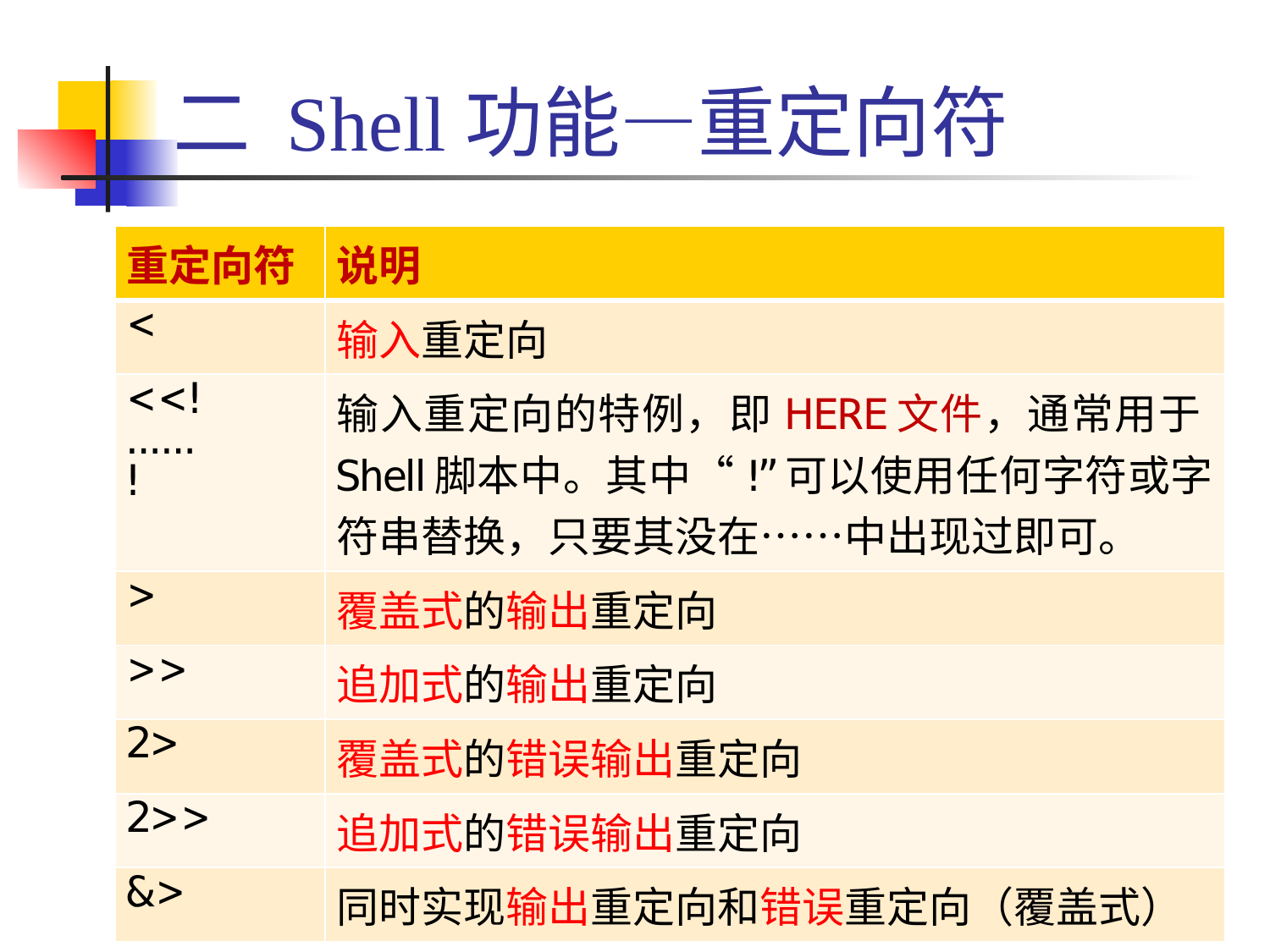

# 二 Shell功能—重定向符
| 重定向符 | 说明 |
| --- | --- |
| < | 输入重定向 |
| <<! …… ! | 输入重定向的特例，即HERE文件，通常用于Shell脚本中。其中“!”可以使用任何字符或字符串替换，只要其没在……中出现过即可。 |
| > | 覆盖式的输出重定向 |
| >> | 追加式的输出重定向 |
| 2> | 覆盖式的错误输出重定向 |
| 2>> | 追加式的错误输出重定向 |
| &> | 同时实现输出重定向和错误重定向（覆盖式） |